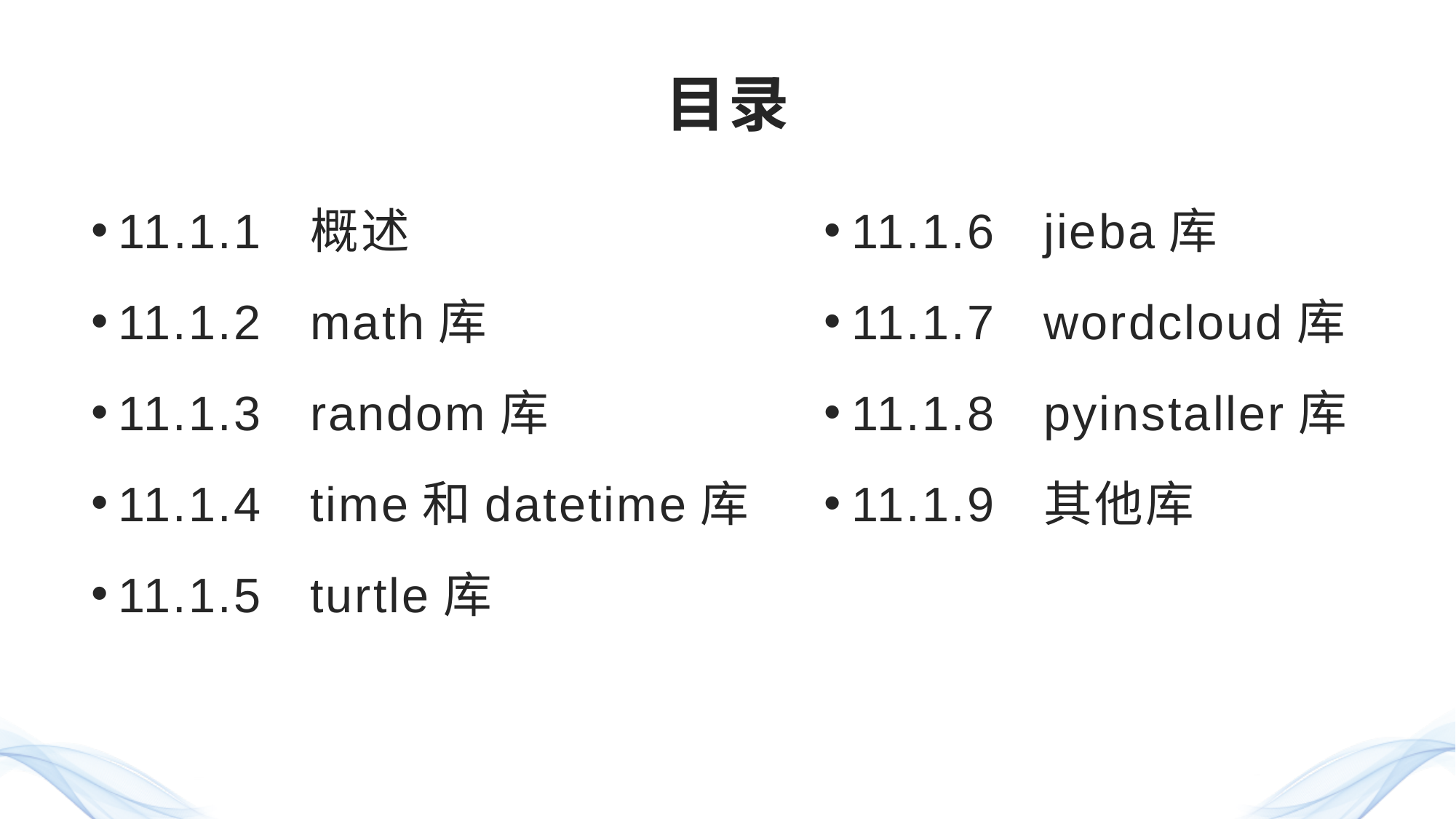

# 目录
11.1.1 	概述
11.1.2 	math库
11.1.3 	random库
11.1.4 	time和datetime库
11.1.5 	turtle库
11.1.6 	jieba库
11.1.7 	wordcloud库
11.1.8 	pyinstaller库
11.1.9 	其他库